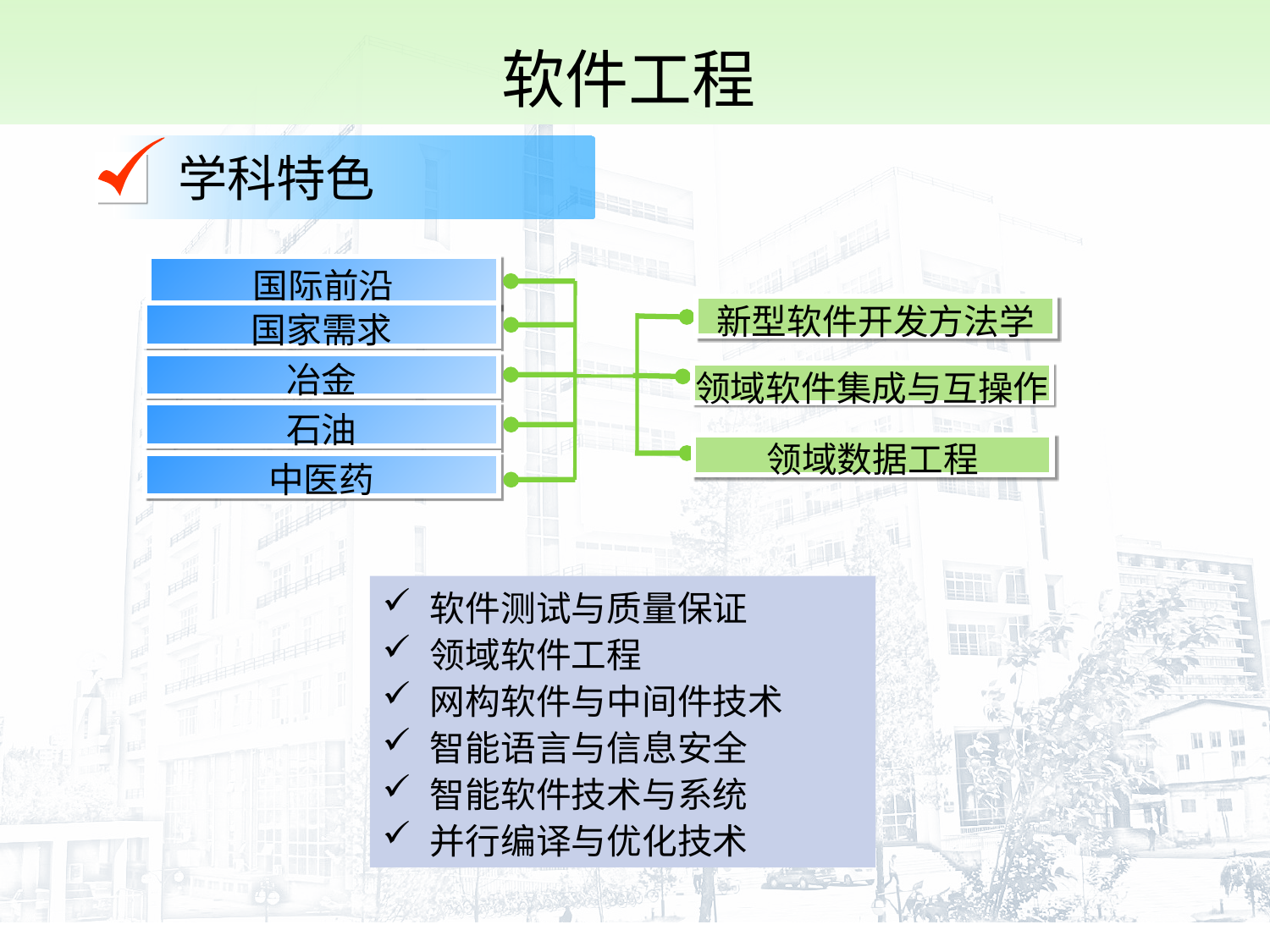

软件工程
学科特色

国际前沿

新型软件开发方法学
国家需求

冶金
领域软件集成与互操作

石油

领域数据工程
中医药

软件测试与质量保证
领域软件工程
网构软件与中间件技术
智能语言与信息安全
智能软件技术与系统
并行编译与优化技术